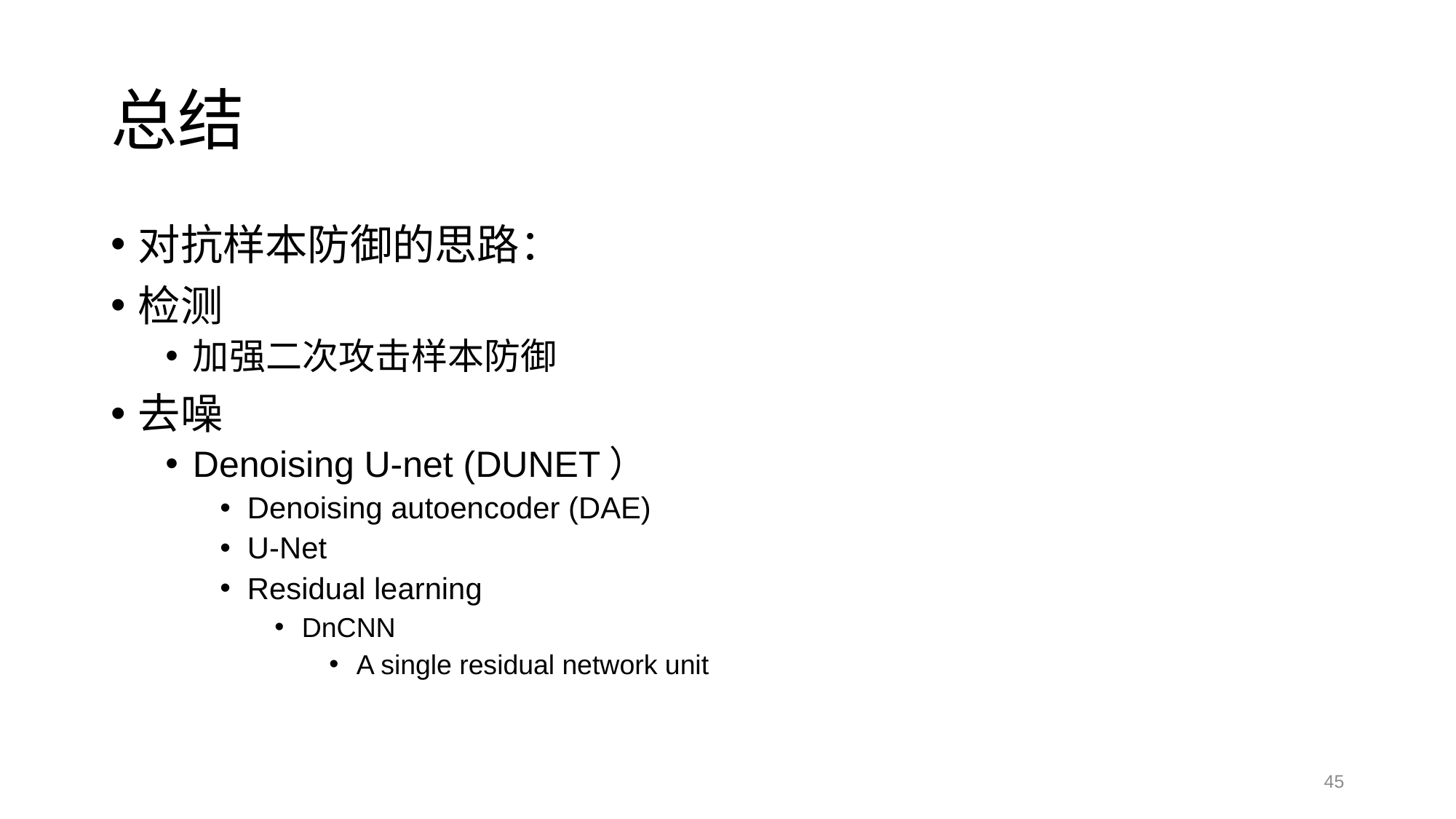

# 总结
对抗样本防御的思路：
检测
加强二次攻击样本防御
去噪
Denoising U-net (DUNET）
Denoising autoencoder (DAE)
U-Net
Residual learning
DnCNN
A single residual network unit

45